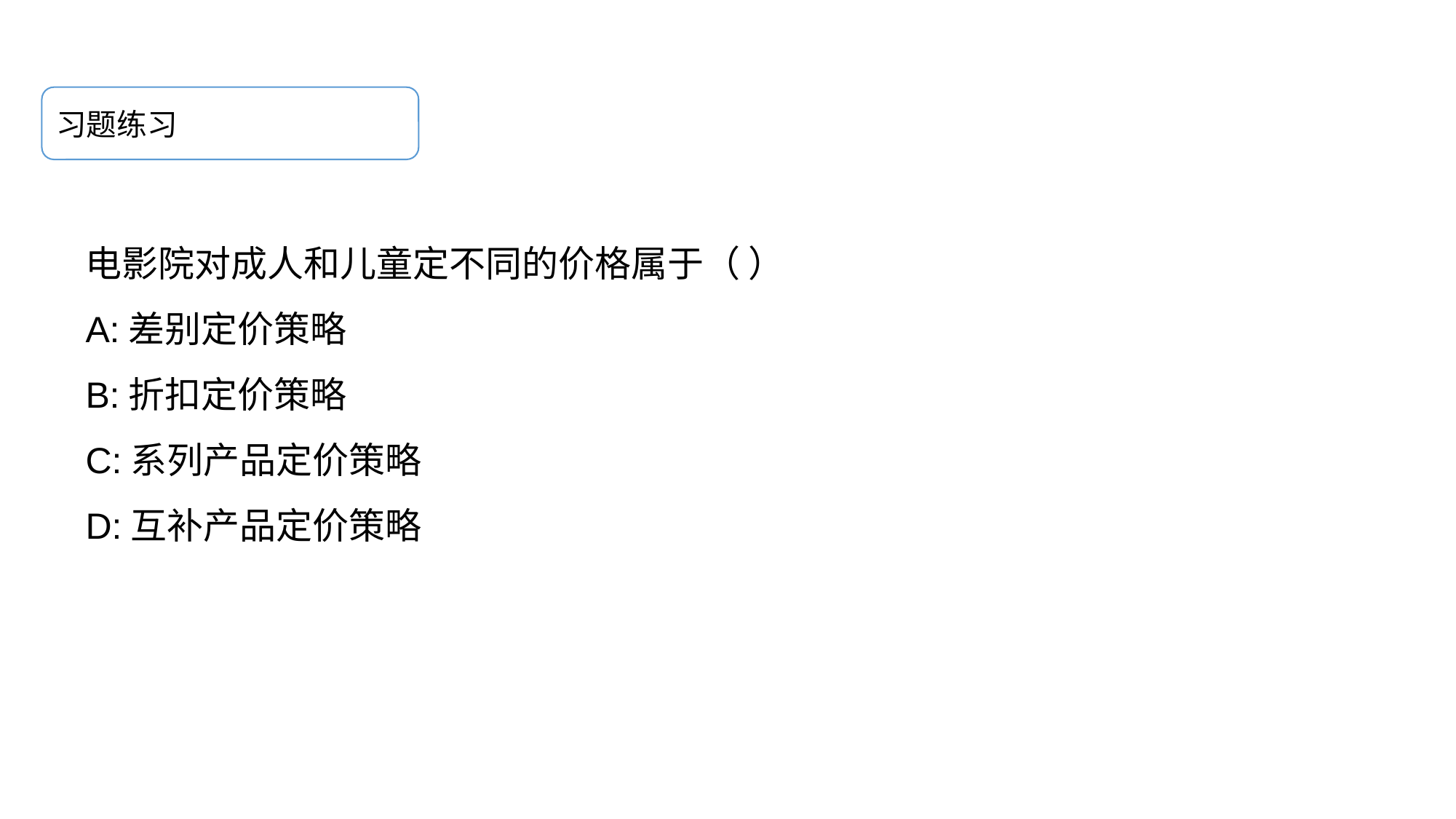

习题练习
电影院对成人和儿童定不同的价格属于（ ）
A:差别定价策略
B:折扣定价策略
C:系列产品定价策略
D:互补产品定价策略